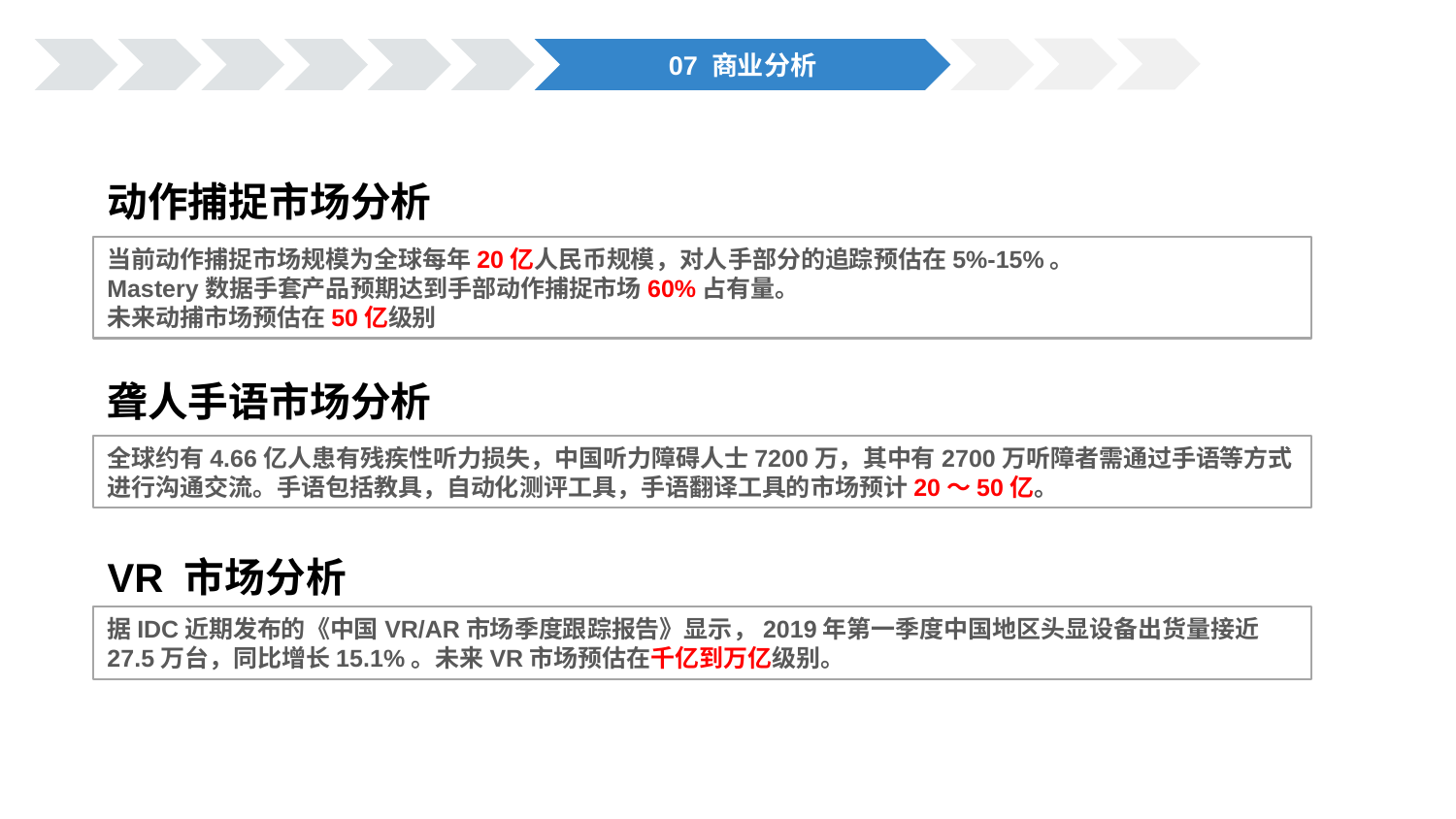

07 商业分析

动作捕捉市场分析
当前动作捕捉市场规模为全球每年20亿人民币规模，对人手部分的追踪预估在5%-15%。
Mastery数据手套产品预期达到手部动作捕捉市场60%占有量。
未来动捕市场预估在50亿级别
聋人手语市场分析
全球约有4.66亿人患有残疾性听力损失，中国听力障碍人士7200万，其中有2700万听障者需通过手语等方式进行沟通交流。手语包括教具，自动化测评工具，手语翻译工具的市场预计20～50亿。
VR 市场分析
据IDC近期发布的《中国VR/AR市场季度跟踪报告》显示，2019年第一季度中国地区头显设备出货量接近27.5万台，同比增长15.1%。未来VR市场预估在千亿到万亿级别。